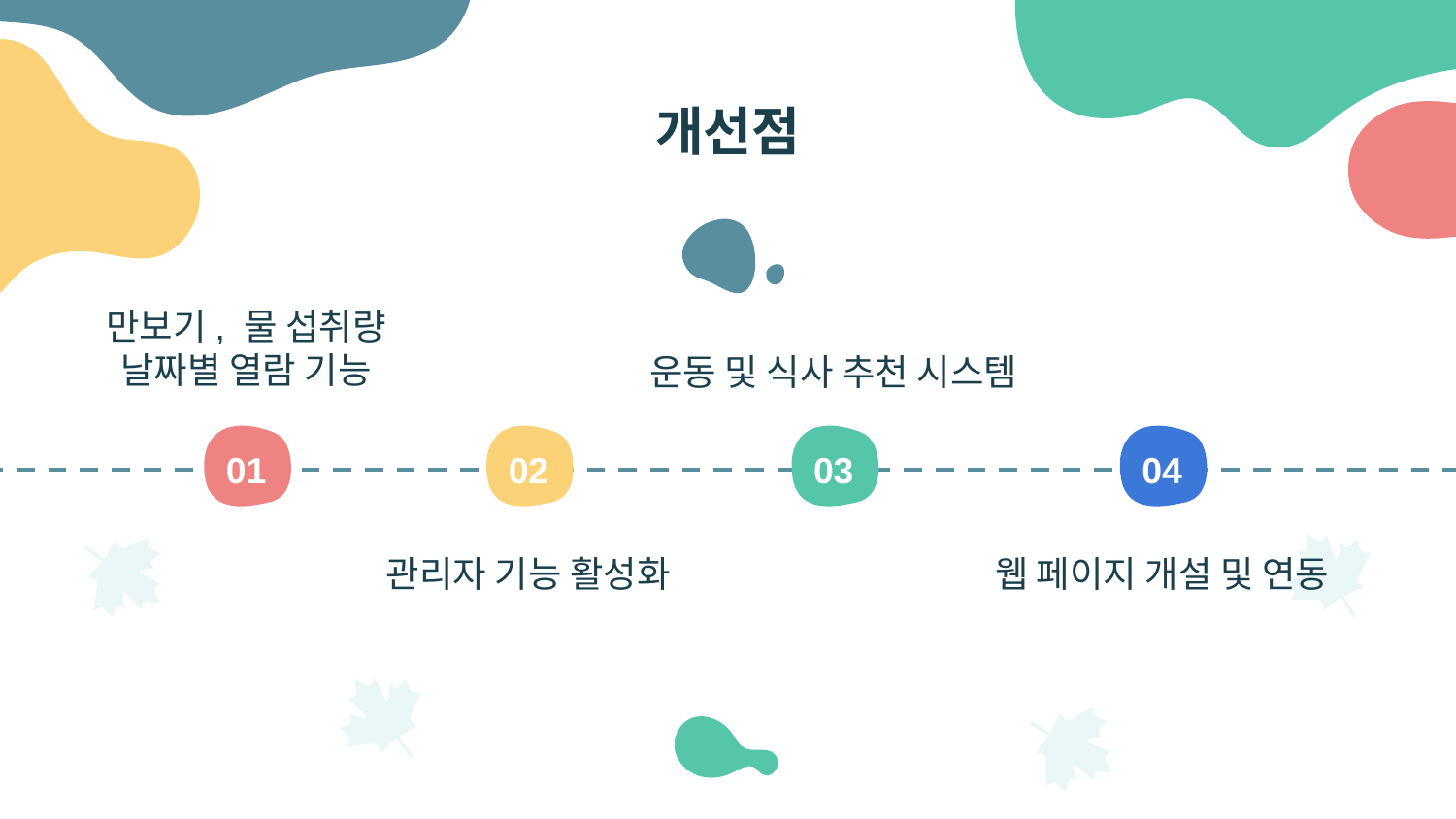

# 개선점

만보기, 물 섭취량 날짜별 열람 기능
운동 및 식사 추천 시스템

04
02
01
03
관리자 기능 활성화
웹 페이지 개설 및 연동